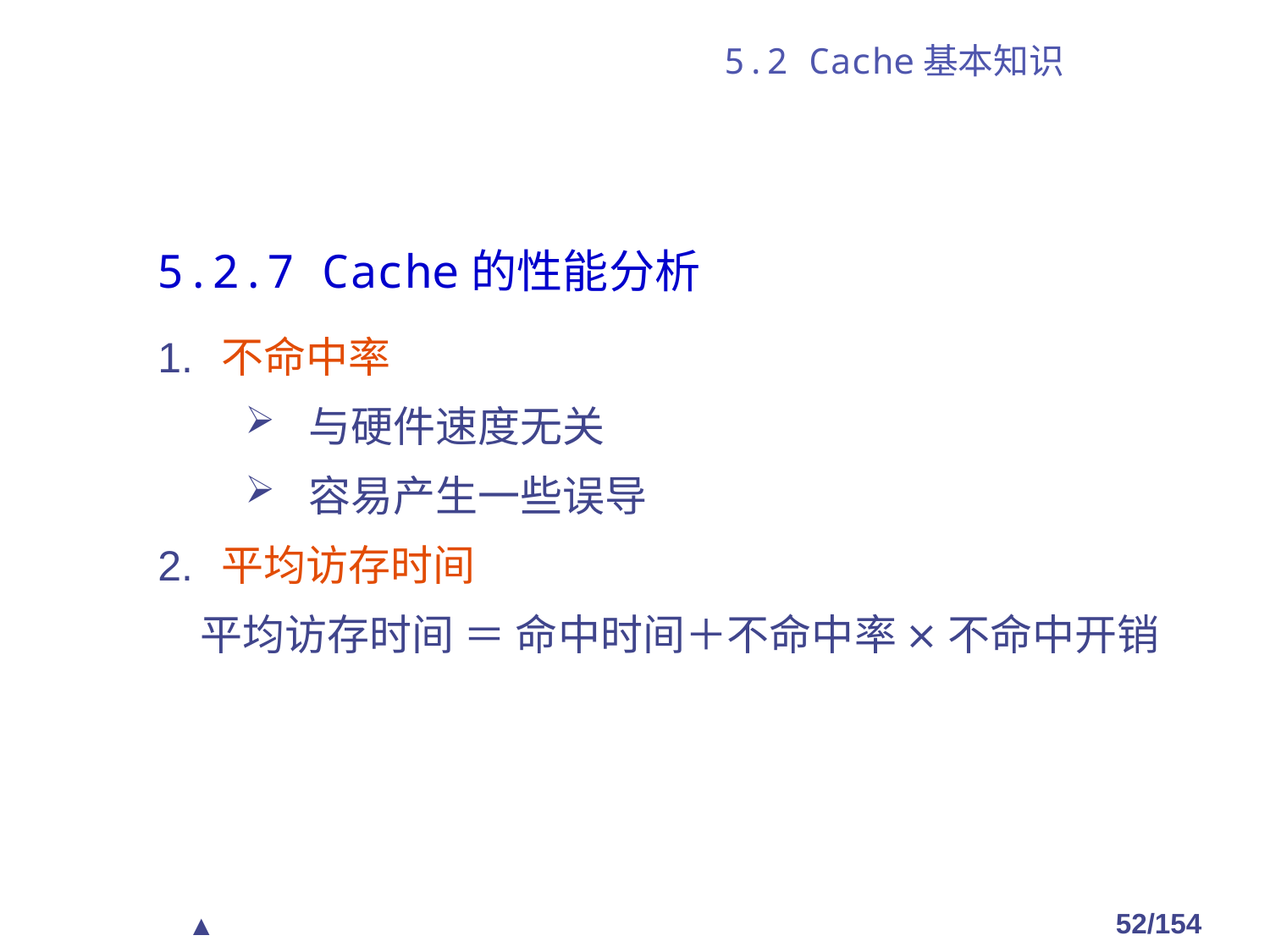

# 5.2 Cache基本知识
5.2.7 Cache的性能分析
不命中率
与硬件速度无关
容易产生一些误导
平均访存时间
　平均访存时间 ＝ 命中时间＋不命中率×不命中开销